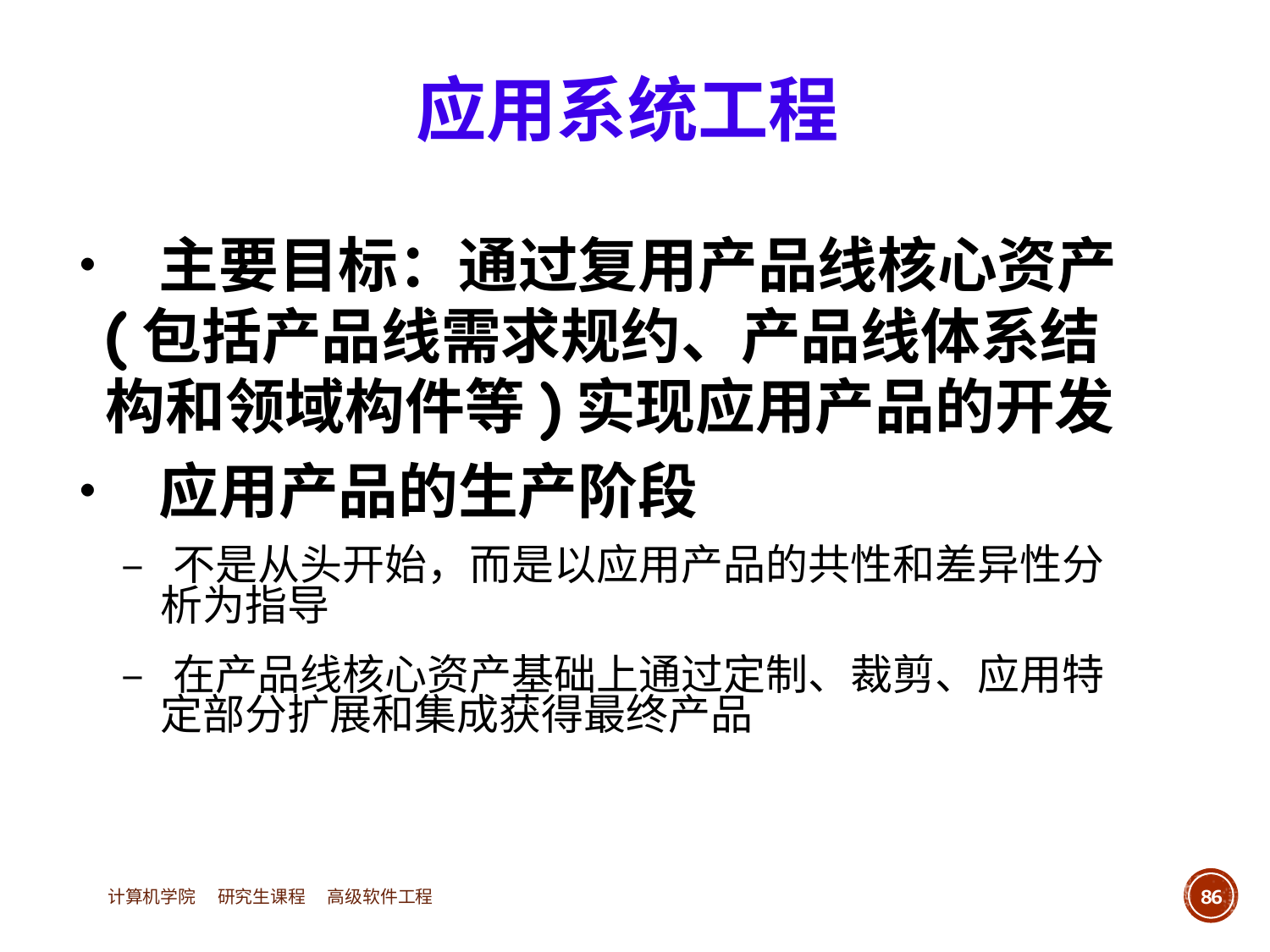

应用系统工程

•  主要目标：通过复用产品线核心资产
	(包括产品线需求规约、产品线体系结
	构和领域构件等)实现应用产品的开发
•  应用产品的生产阶段
		–  不是从头开始，而是以应用产品的共性和差异性分
			析为指导
		–  在产品线核心资产基础上通过定制、裁剪、应用特
			定部分扩展和集成获得最终产品
计算机学院    研究生课程    高级软件工程
86